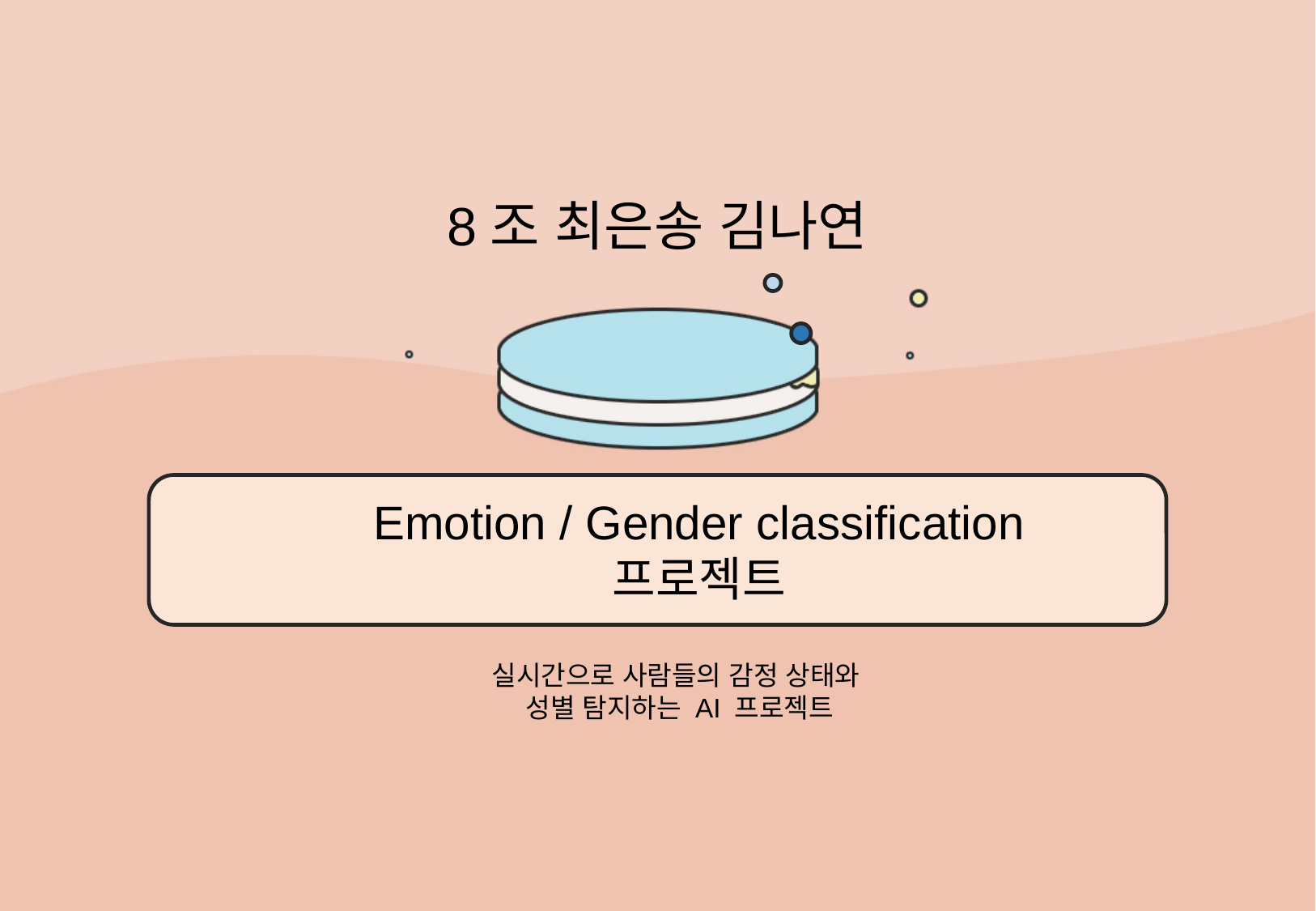

8조 최은송 김나연

Emotion / Gender classification 프로젝트
실시간으로 사람들의 감정 상태와
성별 탐지하는 AI 프로젝트